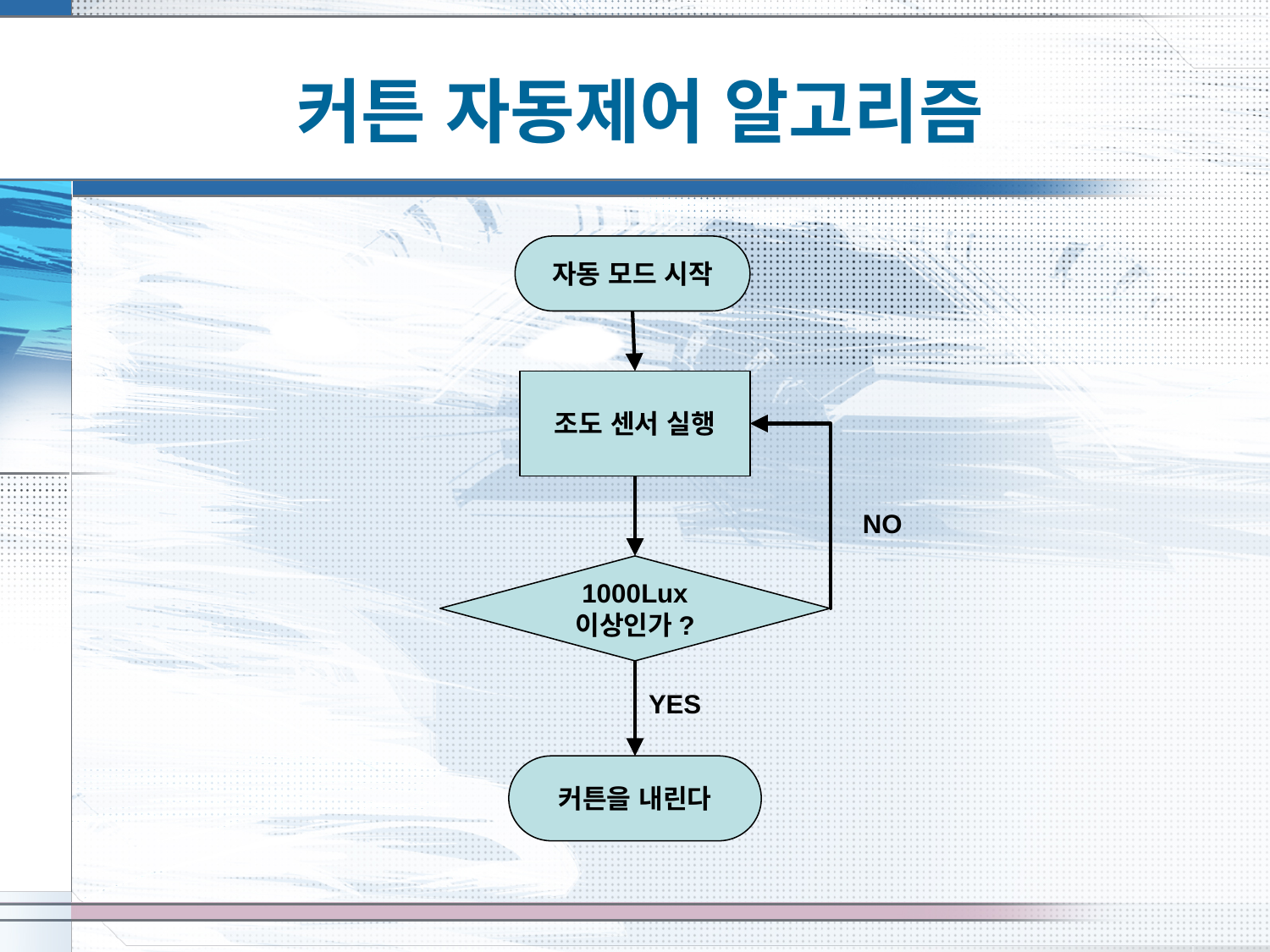

# 커튼 자동제어 알고리즘
자동 모드 시작
조도 센서 실행
NO
1000Lux
이상인가?
YES
커튼을 내린다